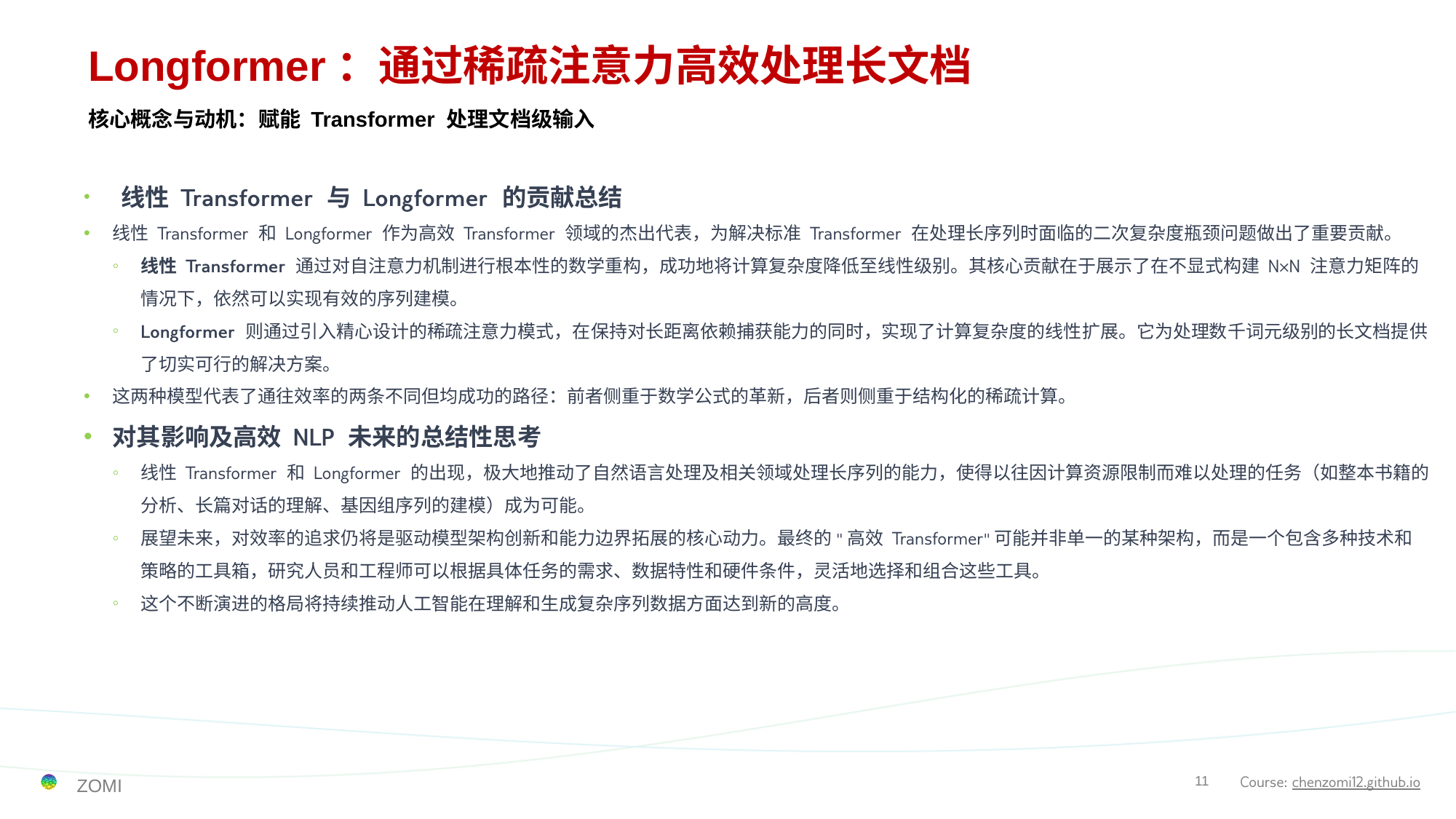

# Longformer：通过稀疏注意力高效处理长文档
核心概念与动机：赋能 Transformer 处理文档级输入
 线性 Transformer 与 Longformer 的贡献总结
线性 Transformer 和 Longformer 作为高效 Transformer 领域的杰出代表，为解决标准 Transformer 在处理长序列时面临的二次复杂度瓶颈问题做出了重要贡献。
线性 Transformer 通过对自注意力机制进行根本性的数学重构，成功地将计算复杂度降低至线性级别。其核心贡献在于展示了在不显式构建 N×N 注意力矩阵的情况下，依然可以实现有效的序列建模。
Longformer 则通过引入精心设计的稀疏注意力模式，在保持对长距离依赖捕获能力的同时，实现了计算复杂度的线性扩展。它为处理数千词元级别的长文档提供了切实可行的解决方案。
这两种模型代表了通往效率的两条不同但均成功的路径：前者侧重于数学公式的革新，后者则侧重于结构化的稀疏计算。
对其影响及高效 NLP 未来的总结性思考
线性 Transformer 和 Longformer 的出现，极大地推动了自然语言处理及相关领域处理长序列的能力，使得以往因计算资源限制而难以处理的任务（如整本书籍的分析、长篇对话的理解、基因组序列的建模）成为可能。
展望未来，对效率的追求仍将是驱动模型架构创新和能力边界拓展的核心动力。最终的"高效 Transformer"可能并非单一的某种架构，而是一个包含多种技术和策略的工具箱，研究人员和工程师可以根据具体任务的需求、数据特性和硬件条件，灵活地选择和组合这些工具。
这个不断演进的格局将持续推动人工智能在理解和生成复杂序列数据方面达到新的高度。